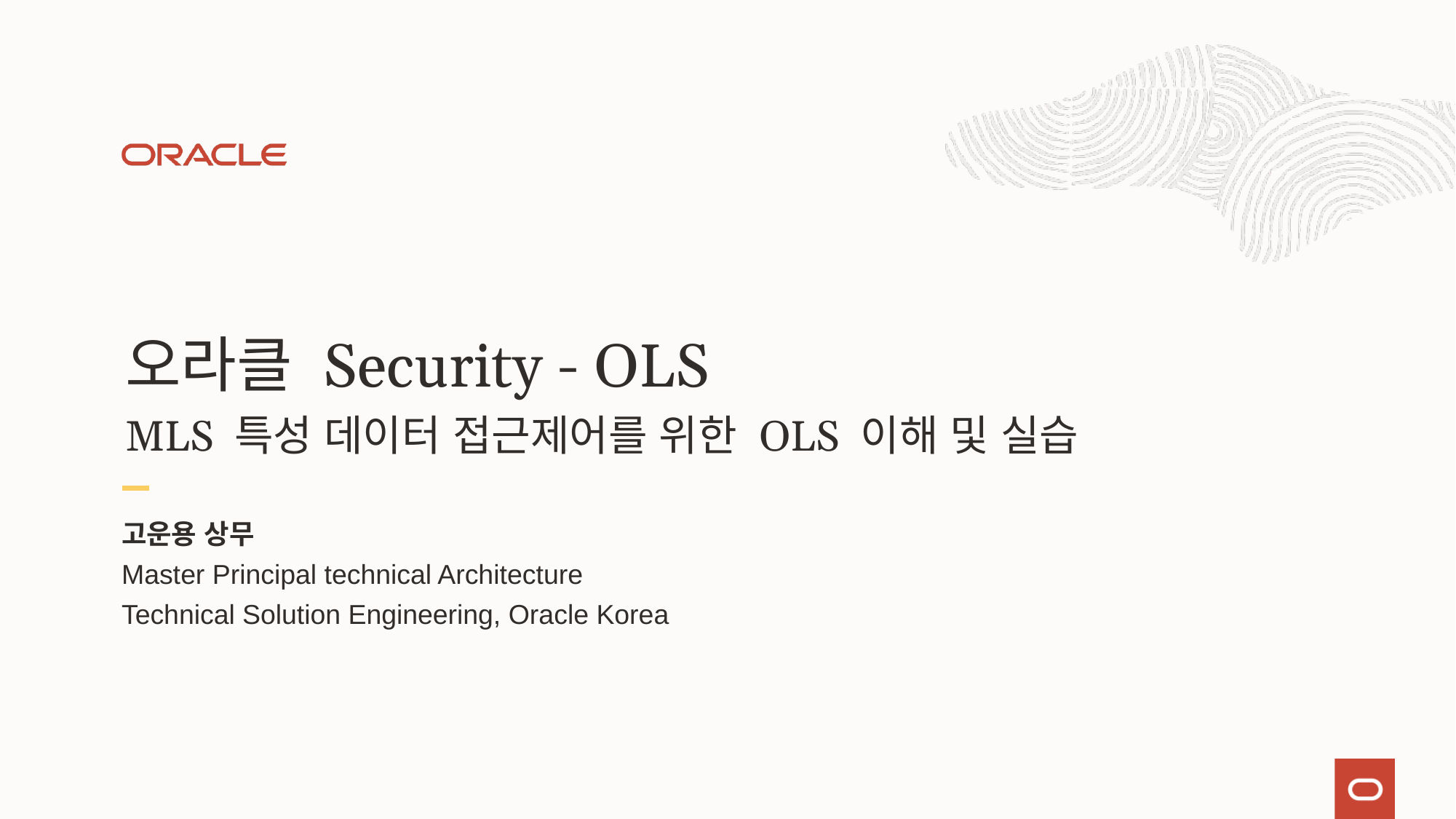

오라클 Security - OLS
MLS 특성 데이터 접근제어를 위한 OLS 이해 및 실습
고운용 상무
Master Principal technical Architecture
Technical Solution Engineering, Oracle Korea